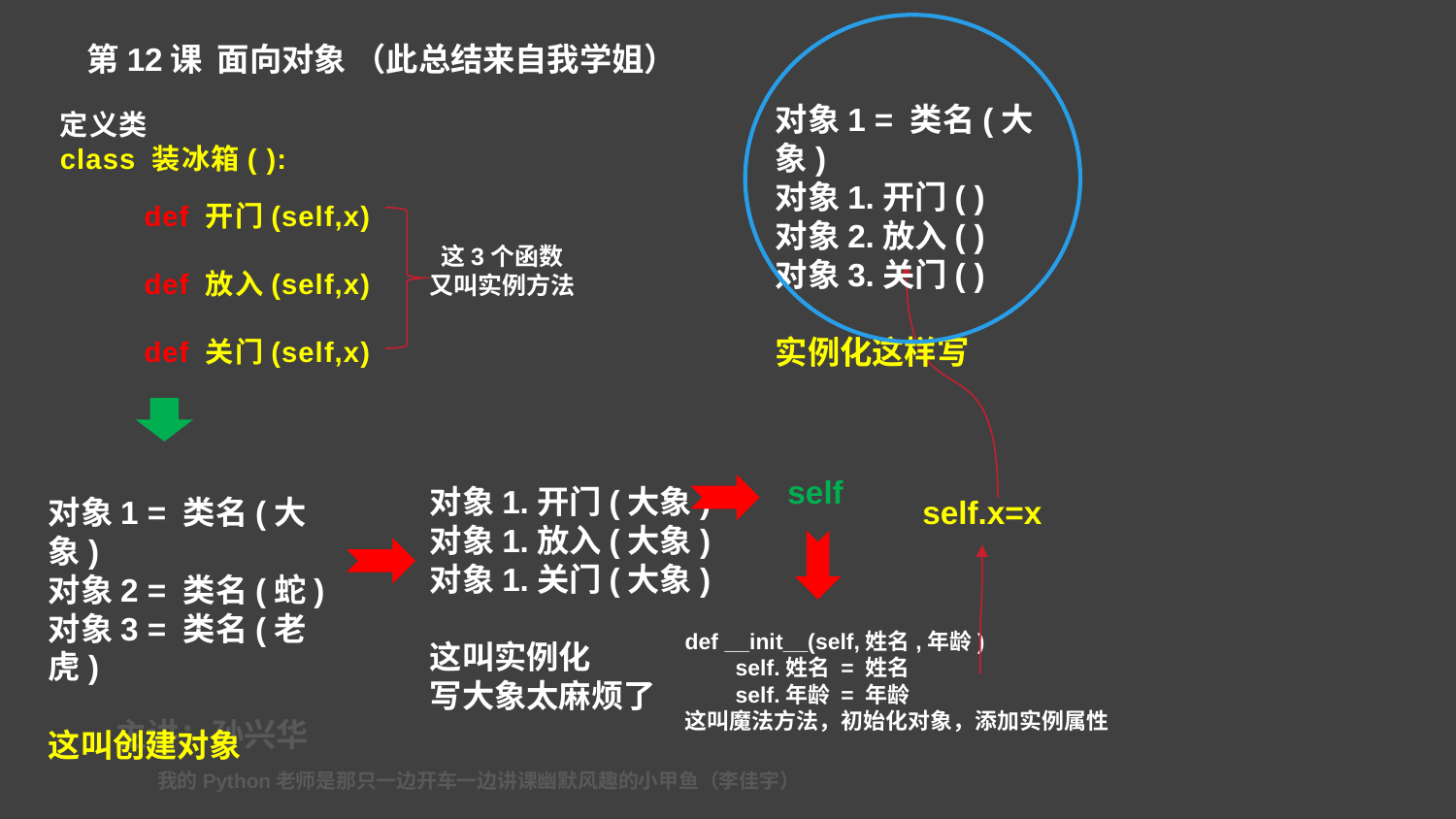

第12课  面向对象 （此总结来自我学姐）
对象1 = 类名(大象)
对象1.开门( )
对象2.放入( )
对象3.关门( )

实例化这样写
定义类
class 装冰箱( ):
        def 开门(self,x)

        def 放入(self,x)

        def 关门(self,x)

这3个函数又叫实例方法

self
对象1.开门(大象)
对象1.放入(大象)
对象1.关门(大象)

这叫实例化
写大象太麻烦了

对象1 = 类名(大象)
对象2 = 类名(蛇)
对象3 = 类名(老虎)

这叫创建对象
self.x=x

def __init__(self,姓名,年龄)
        self.姓名 = 姓名
        self.年龄 = 年龄
这叫魔法方法，初始化对象，添加实例属性